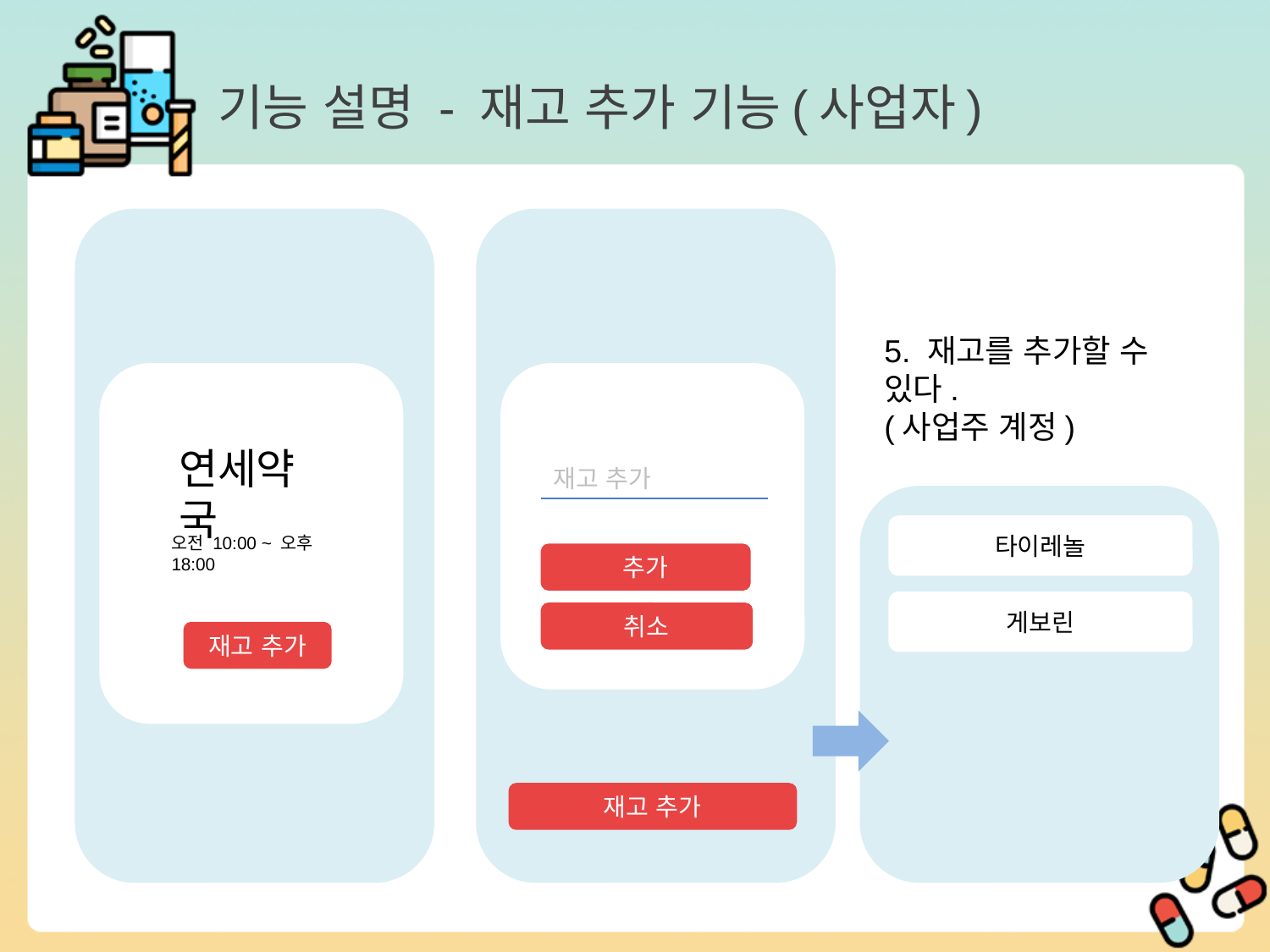

# 기능 설명 - 재고 추가 기능(사업자)

오전 10:00 ~ 오후 18:00
재고 추가
연세약국
5. 재고를 추가할 수 있다.
(사업주 계정)

추가
취소
재고 추가

타이레놀
게보린

재고 추가